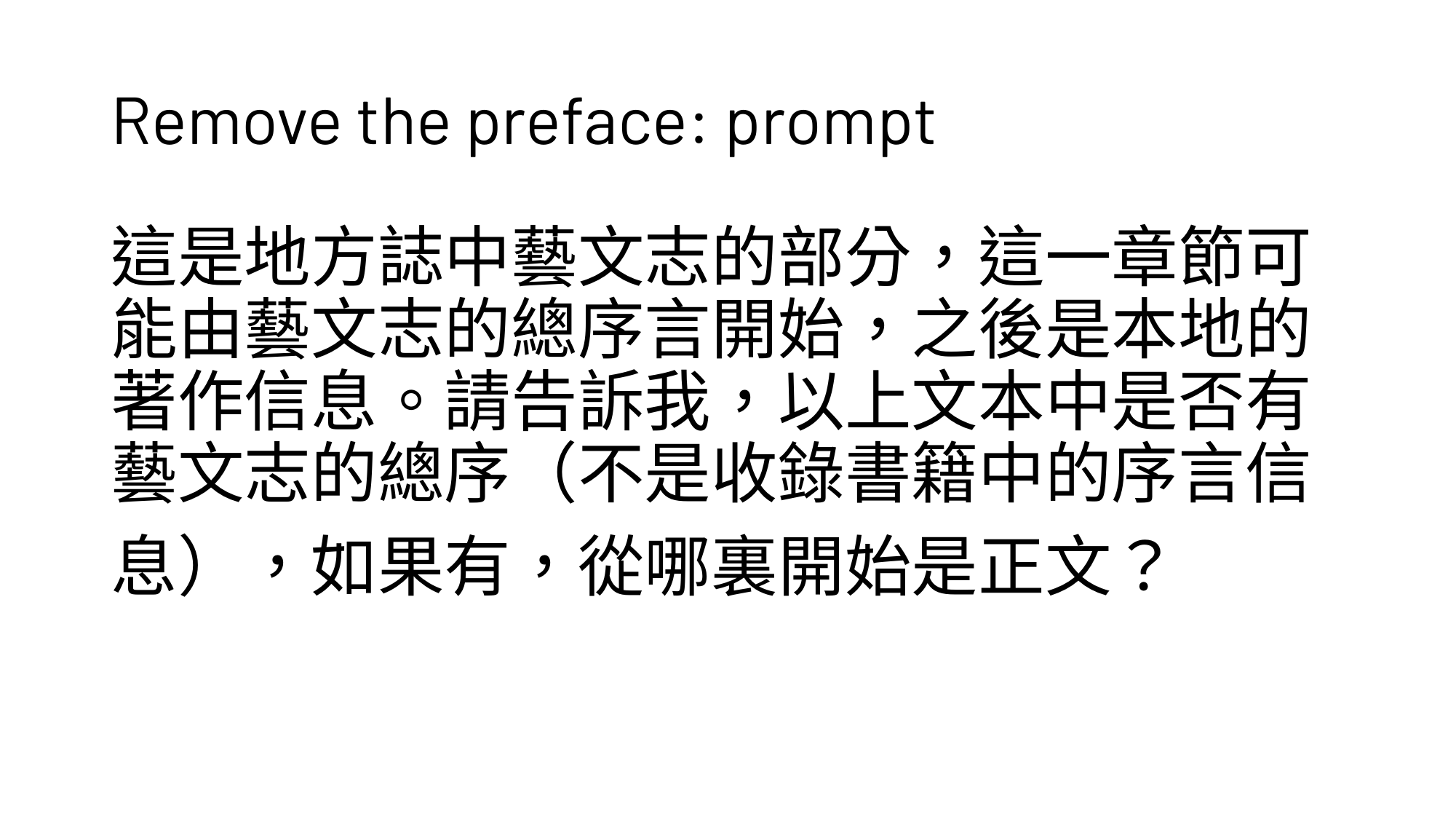

# Remove the preface: prompt
這是地方誌中藝文志的部分，這一章節可能由藝文志的總序言開始，之後是本地的著作信息。請告訴我，以上文本中是否有藝文志的總序（不是收錄書籍中的序言信息），如果有，從哪裏開始是正文？